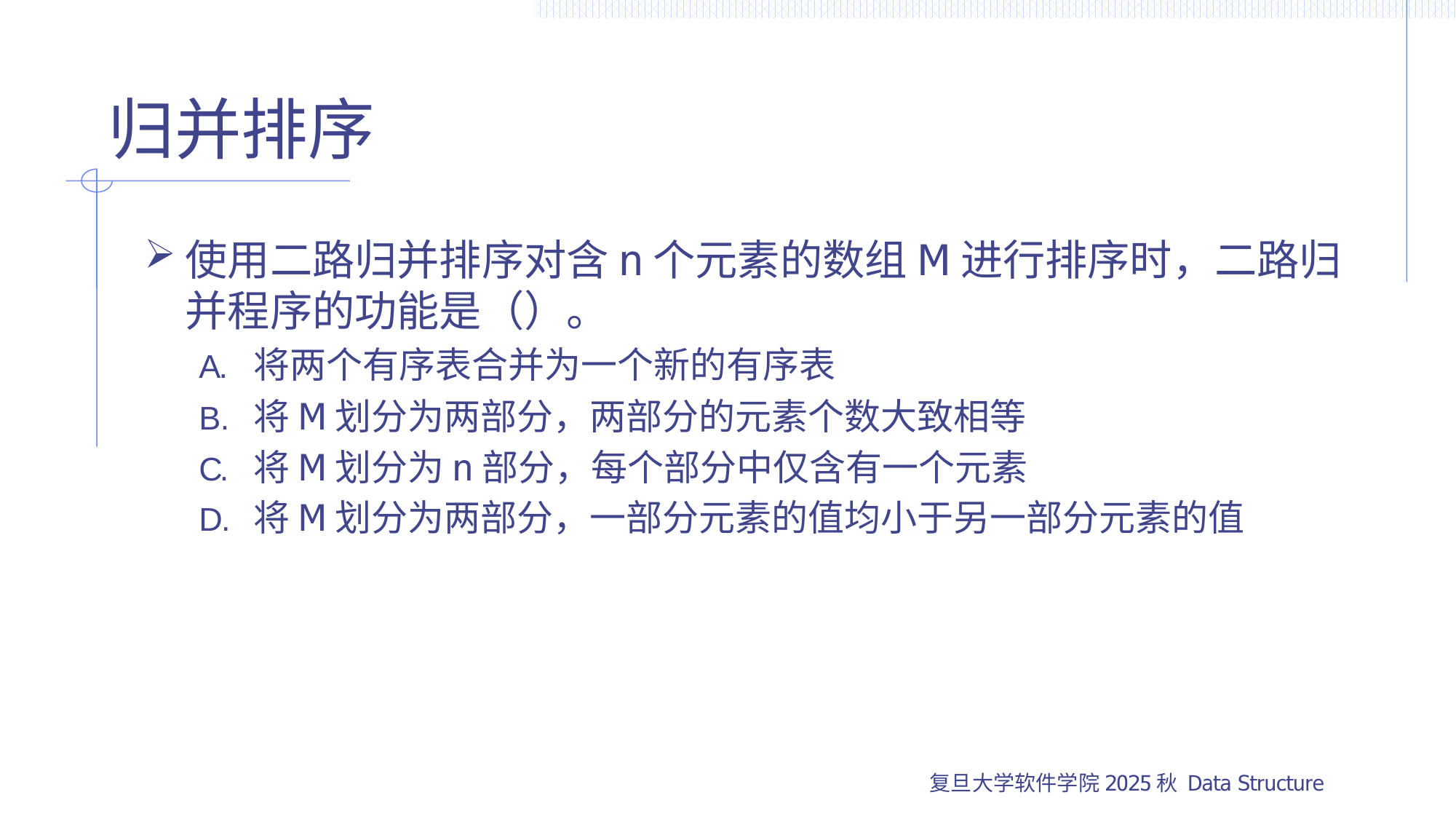

# 归并排序
使用二路归并排序对含n个元素的数组M进行排序时，二路归并程序的功能是（）。
将两个有序表合并为一个新的有序表
将M划分为两部分，两部分的元素个数大致相等
将M划分为n部分，每个部分中仅含有一个元素
将M划分为两部分，一部分元素的值均小于另一部分元素的值